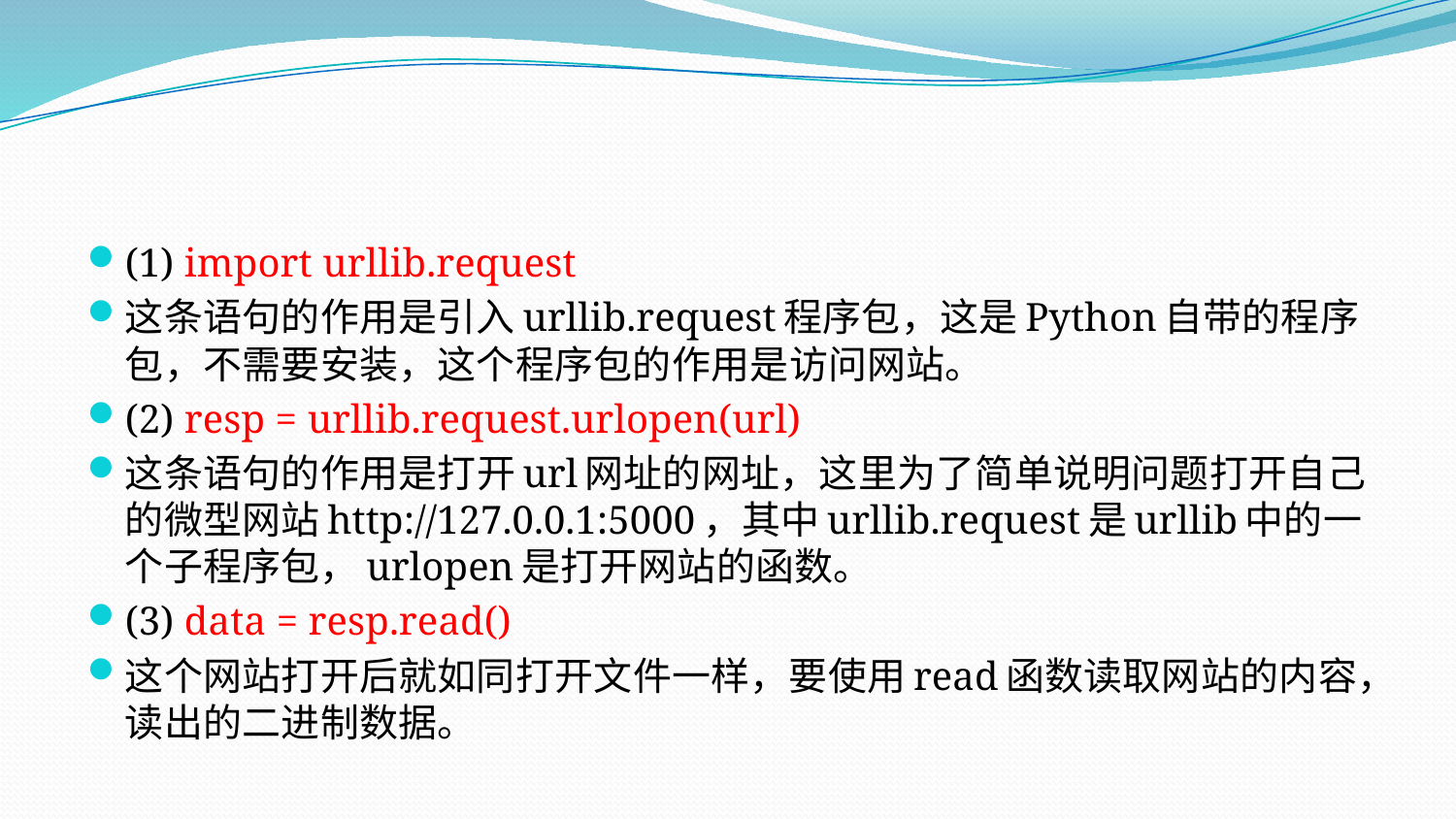

#
(1) import urllib.request
这条语句的作用是引入urllib.request程序包，这是Python自带的程序包，不需要安装，这个程序包的作用是访问网站。
(2) resp = urllib.request.urlopen(url)
这条语句的作用是打开url网址的网址，这里为了简单说明问题打开自己的微型网站http://127.0.0.1:5000，其中urllib.request是urllib中的一个子程序包，urlopen是打开网站的函数。
(3) data = resp.read()
这个网站打开后就如同打开文件一样，要使用read函数读取网站的内容，读出的二进制数据。